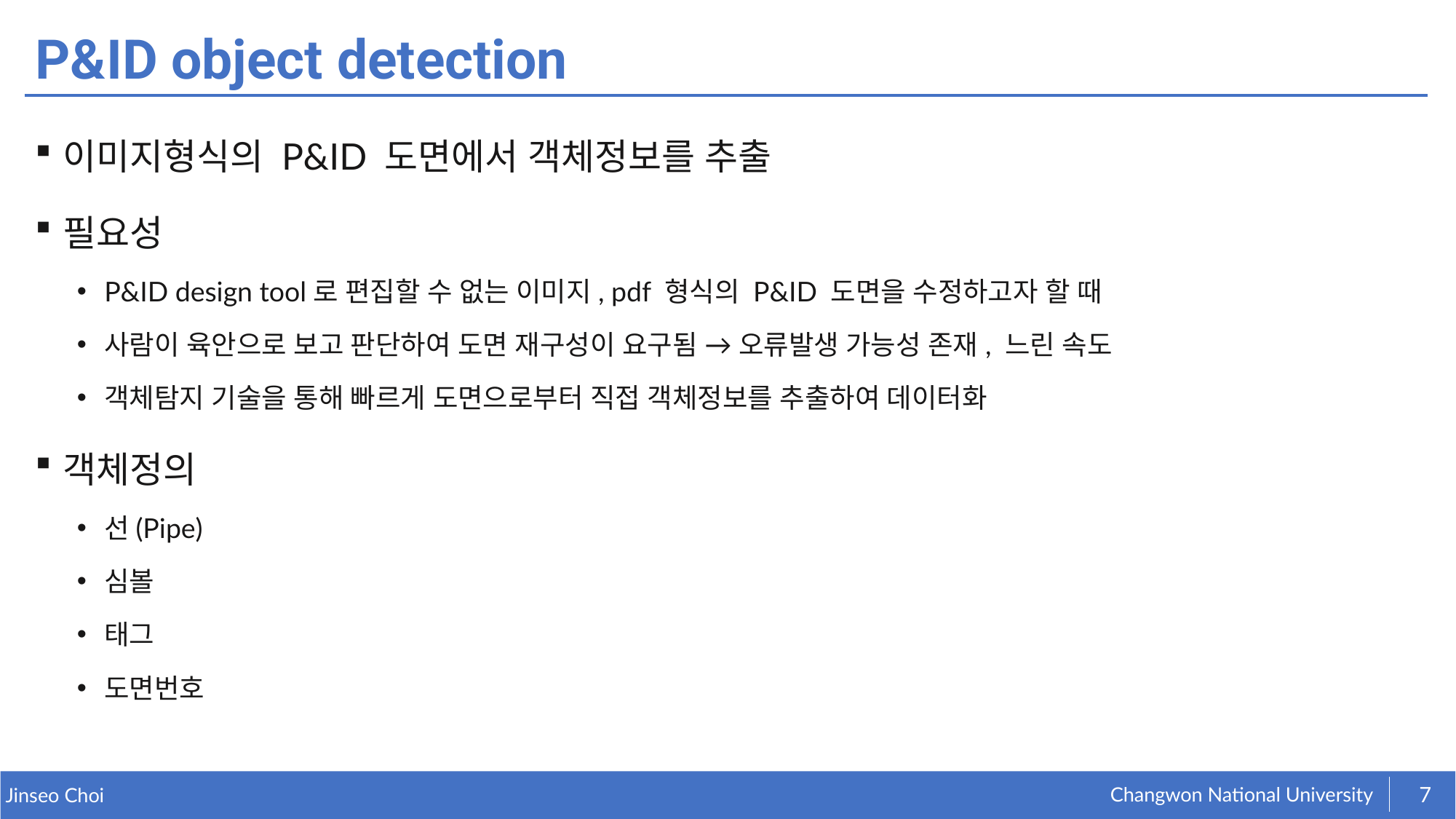

# P&ID object detection
이미지형식의 P&ID 도면에서 객체정보를 추출
필요성
P&ID design tool로 편집할 수 없는 이미지, pdf 형식의 P&ID 도면을 수정하고자 할 때
사람이 육안으로 보고 판단하여 도면 재구성이 요구됨 → 오류발생 가능성 존재, 느린 속도
객체탐지 기술을 통해 빠르게 도면으로부터 직접 객체정보를 추출하여 데이터화
객체정의
선(Pipe)
심볼
태그
도면번호

7